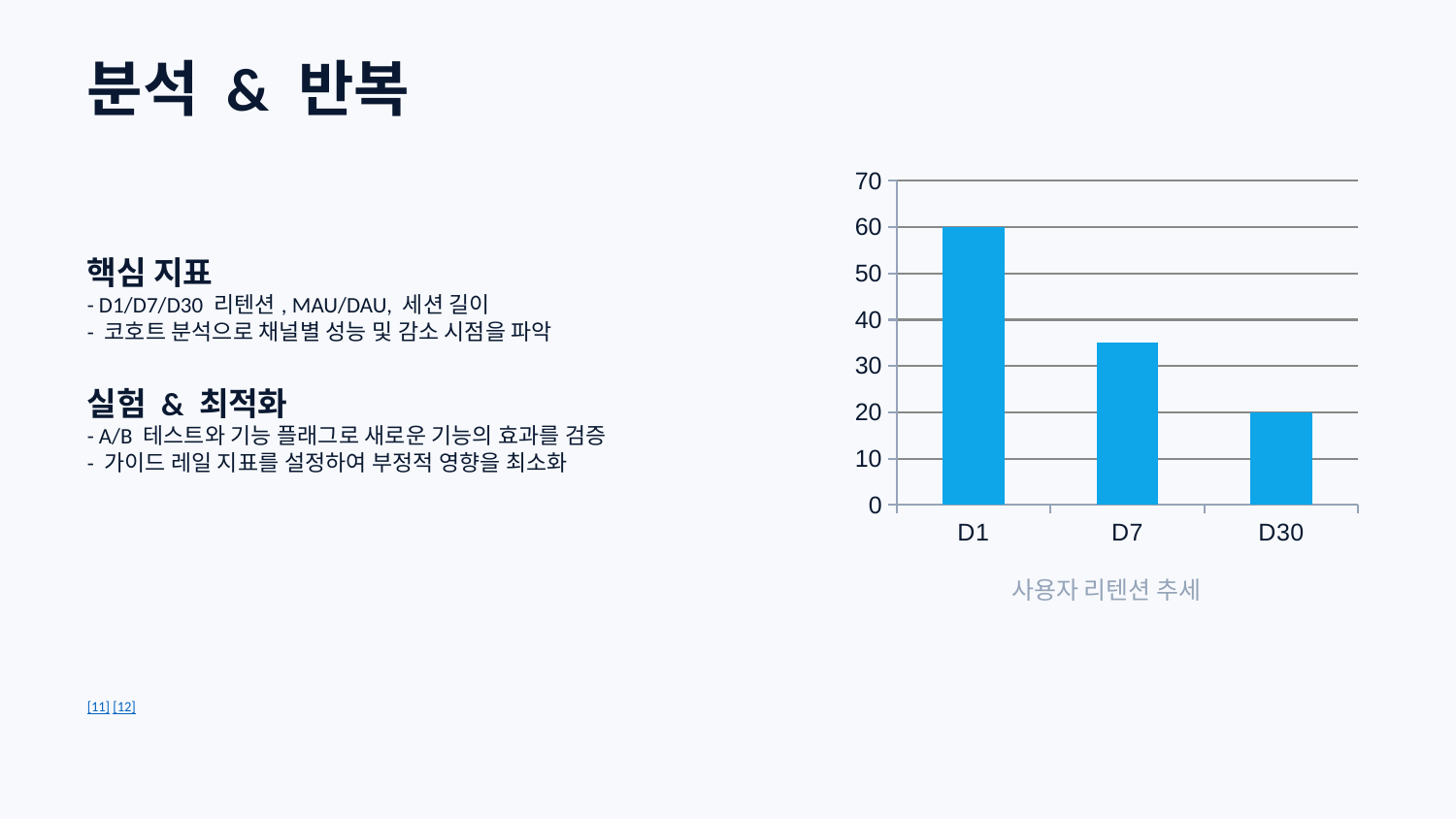

분석 & 반복
핵심 지표
- D1/D7/D30 리텐션, MAU/DAU, 세션 길이
- 코호트 분석으로 채널별 성능 및 감소 시점을 파악

실험 & 최적화
- A/B 테스트와 기능 플래그로 새로운 기능의 효과를 검증
- 가이드 레일 지표를 설정하여 부정적 영향을 최소화

### Chart

| Category | 리텐션 |
|---|---|
| D1 | 60.0 |
| D7 | 35.0 |
| D30 | 20.0 |
사용자 리텐션 추세
[11] [12]